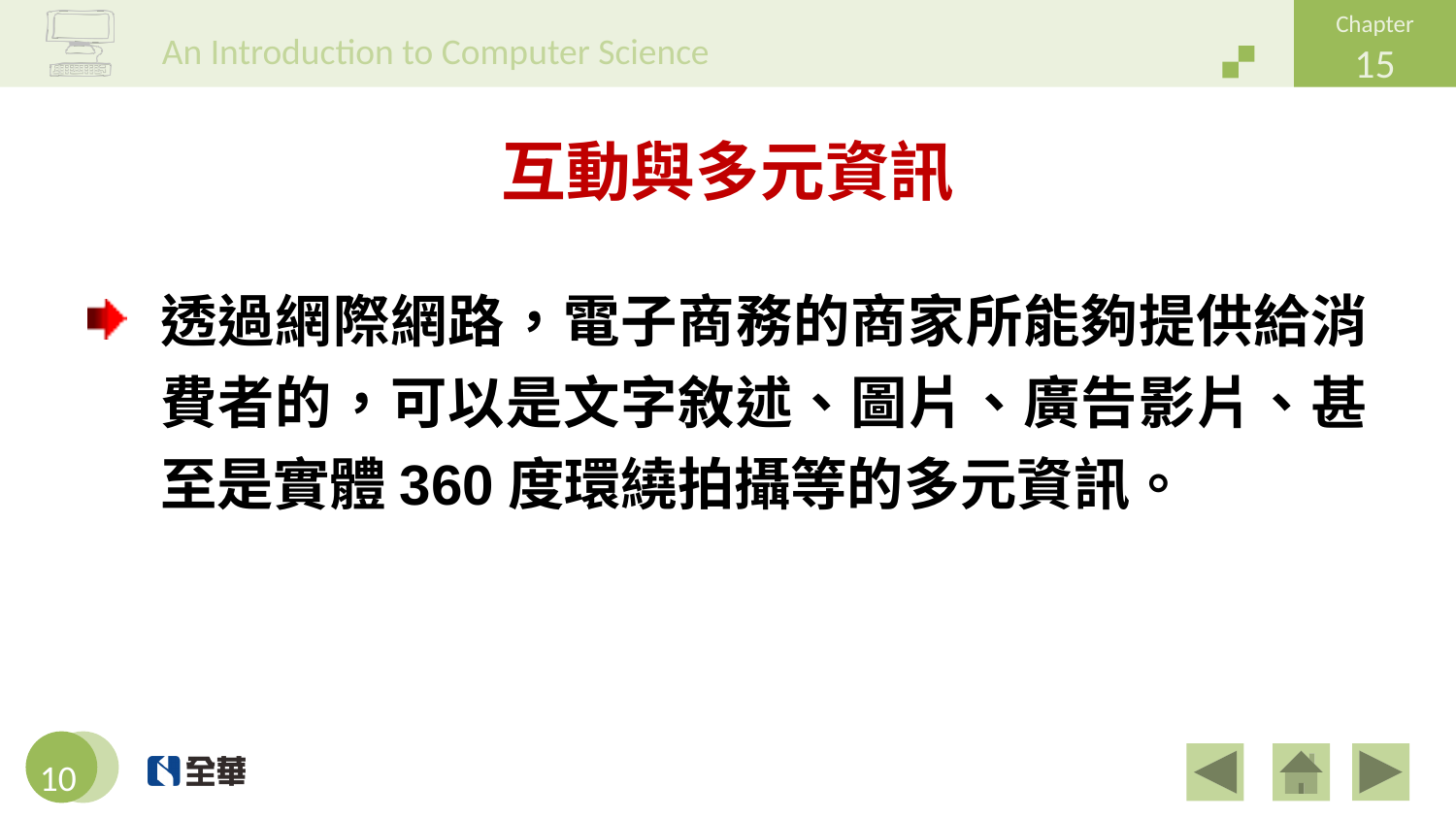

# 互動與多元資訊
透過網際網路，電子商務的商家所能夠提供給消費者的，可以是文字敘述、圖片、廣告影片、甚至是實體360度環繞拍攝等的多元資訊。